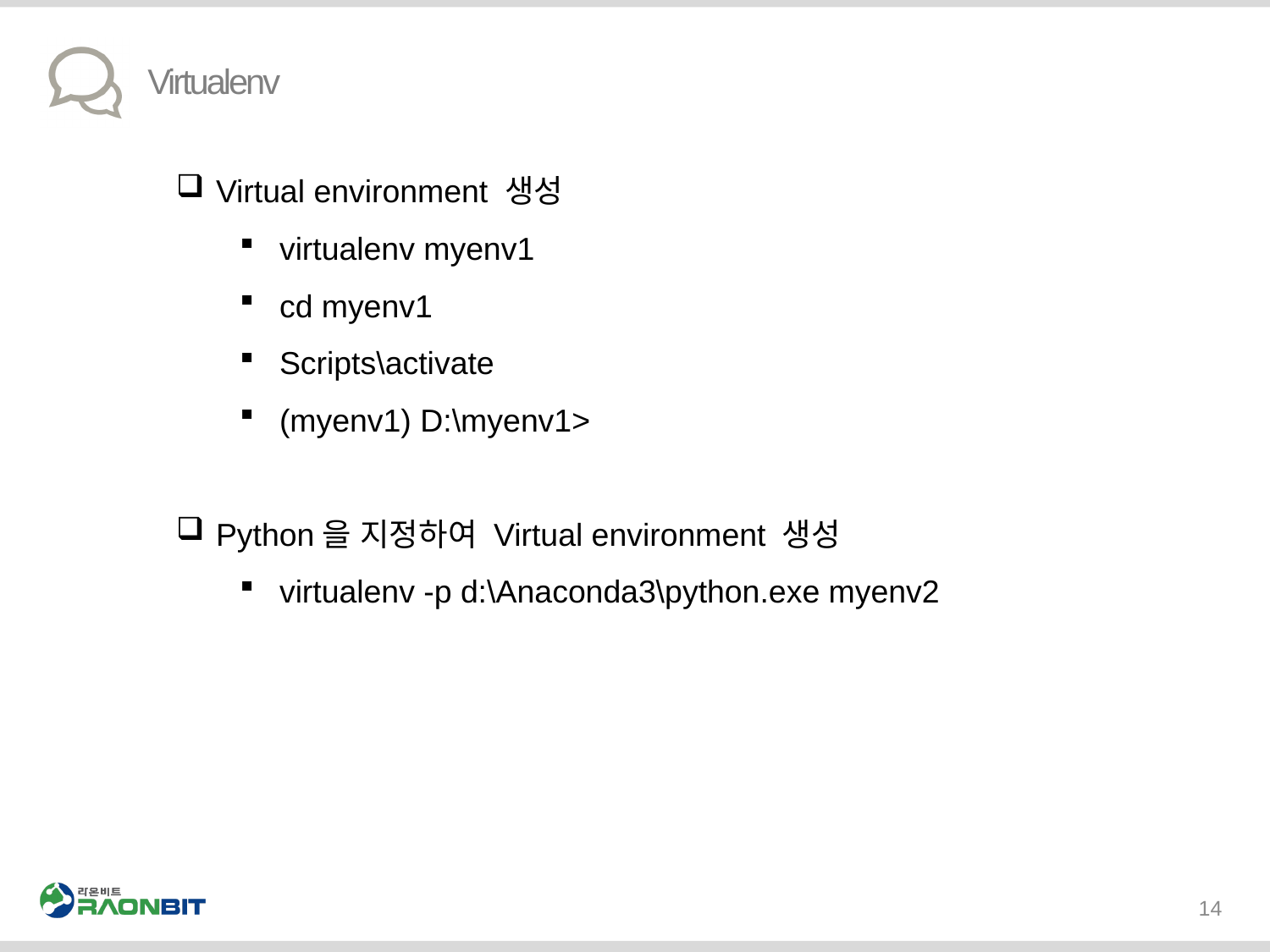

# Virtualenv
Virtual environment 생성
virtualenv myenv1
cd myenv1
Scripts\activate
(myenv1) D:\myenv1>

Python을 지정하여 Virtual environment 생성
virtualenv -p d:\Anaconda3\python.exe myenv2
14